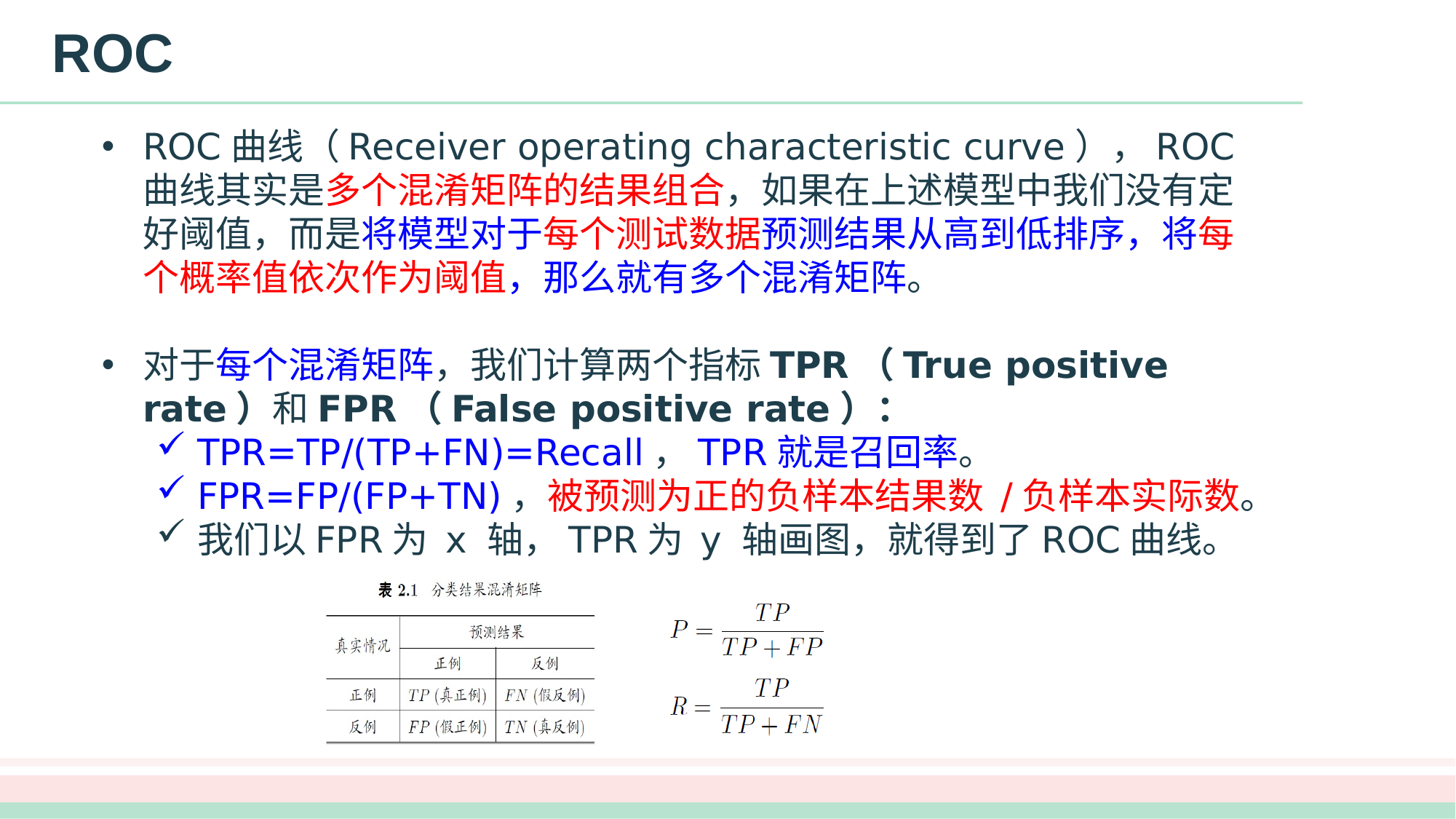

# ROC
ROC曲线（Receiver operating characteristic curve），ROC曲线其实是多个混淆矩阵的结果组合，如果在上述模型中我们没有定好阈值，而是将模型对于每个测试数据预测结果从高到低排序，将每个概率值依次作为阈值，那么就有多个混淆矩阵。

对于每个混淆矩阵，我们计算两个指标TPR（True positive rate）和FPR（False positive rate）：
TPR=TP/(TP+FN)=Recall，TPR就是召回率。
FPR=FP/(FP+TN)，被预测为正的负样本结果数 /负样本实际数。
我们以FPR为 x 轴，TPR为 y 轴画图，就得到了ROC曲线。